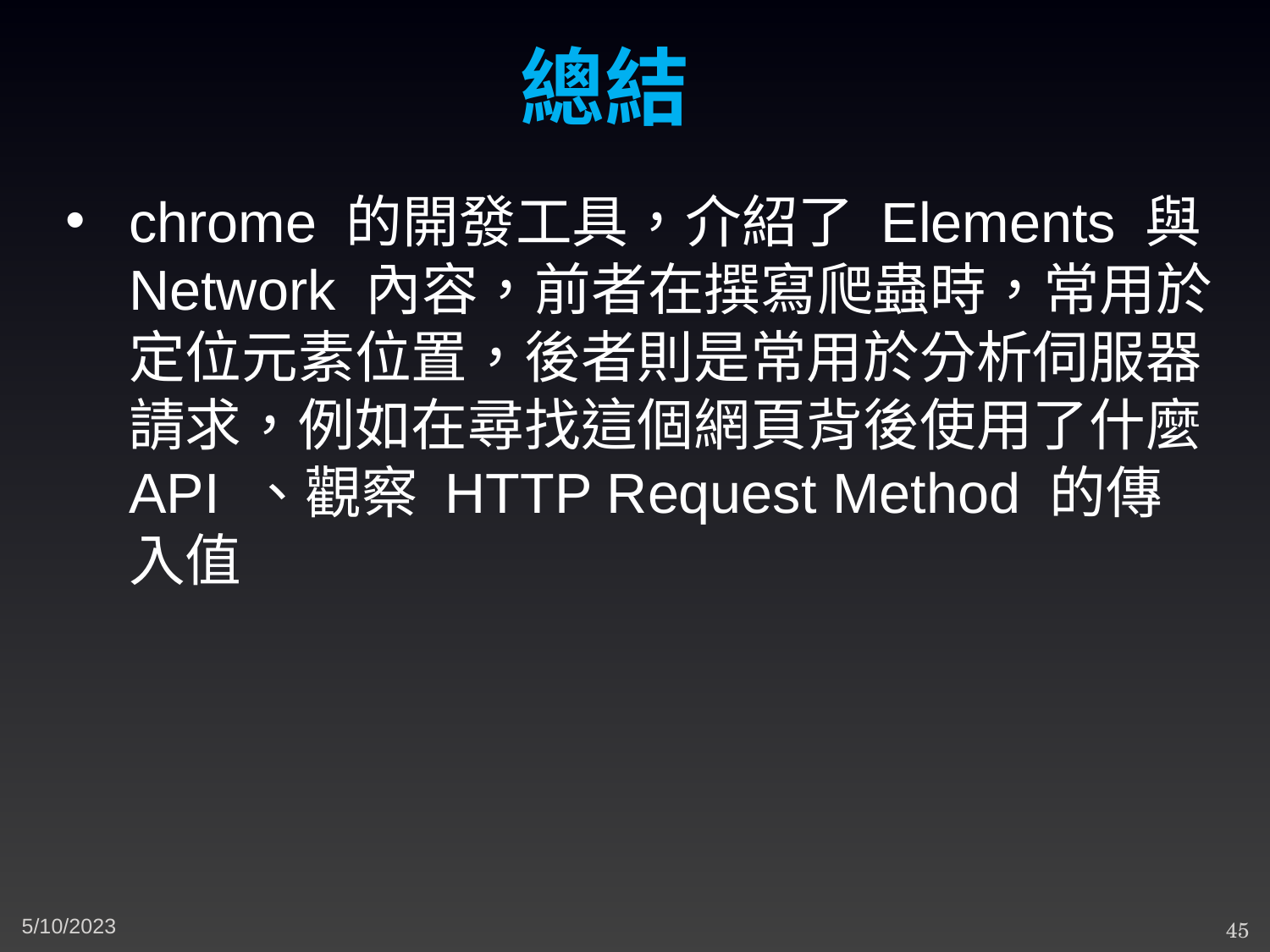

總結
chrome 的開發工具，介紹了 Elements 與 Network 內容，前者在撰寫爬蟲時，常用於定位元素位置，後者則是常用於分析伺服器請求，例如在尋找這個網頁背後使用了什麼 API 、觀察 HTTP Request Method 的傳入值
5/10/2023
45